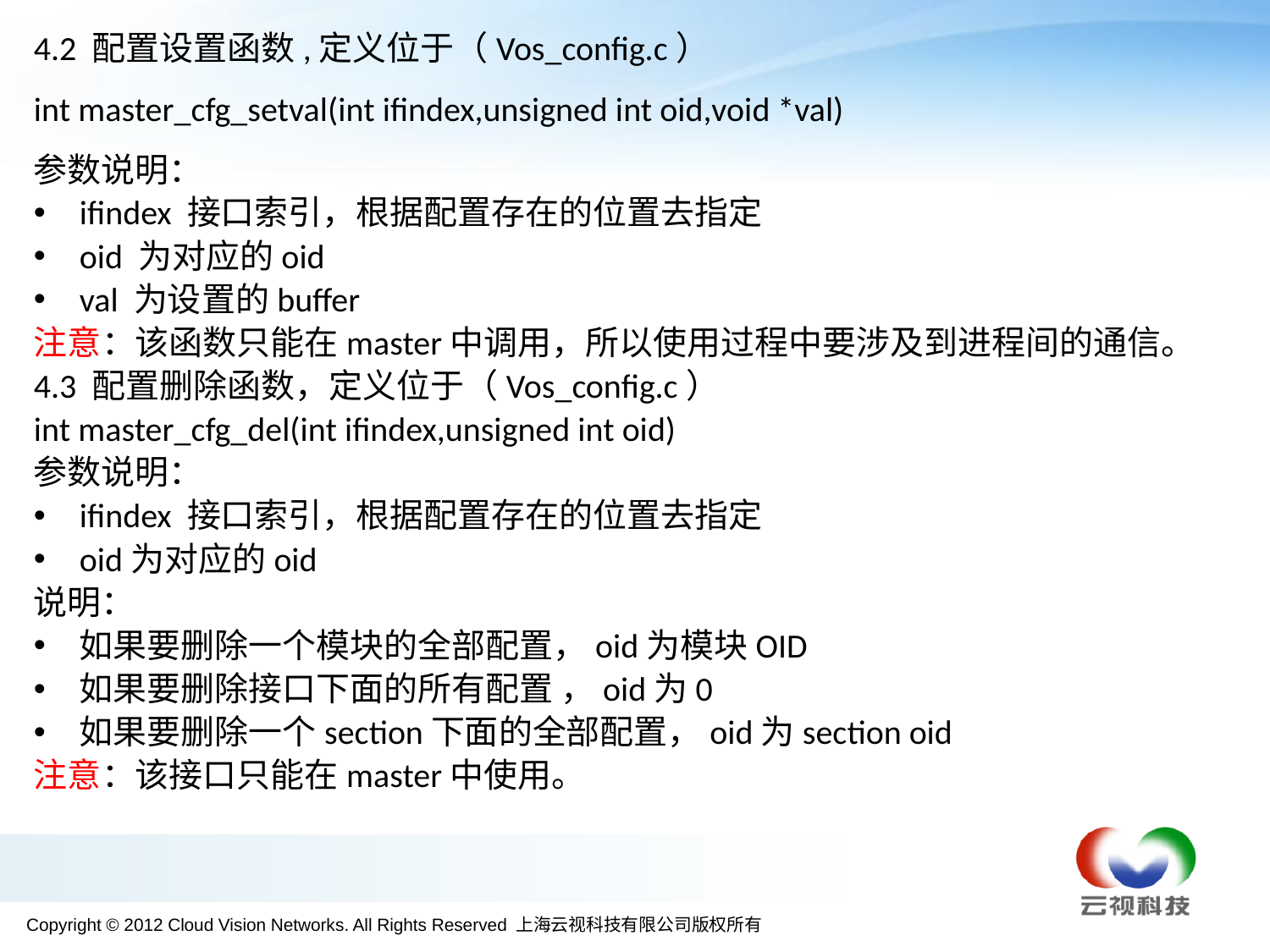

4.2 配置设置函数,定义位于（Vos_config.c）
int master_cfg_setval(int ifindex,unsigned int oid,void *val)
参数说明：
ifindex 接口索引，根据配置存在的位置去指定
oid 为对应的oid
val 为设置的buffer
注意：该函数只能在master中调用，所以使用过程中要涉及到进程间的通信。
4.3 配置删除函数，定义位于（Vos_config.c）
int master_cfg_del(int ifindex,unsigned int oid)
参数说明：
ifindex 接口索引，根据配置存在的位置去指定
oid为对应的oid
说明：
如果要删除一个模块的全部配置，oid为模块OID
如果要删除接口下面的所有配置 ，oid为0
如果要删除一个section下面的全部配置，oid为section oid
注意：该接口只能在master中使用。